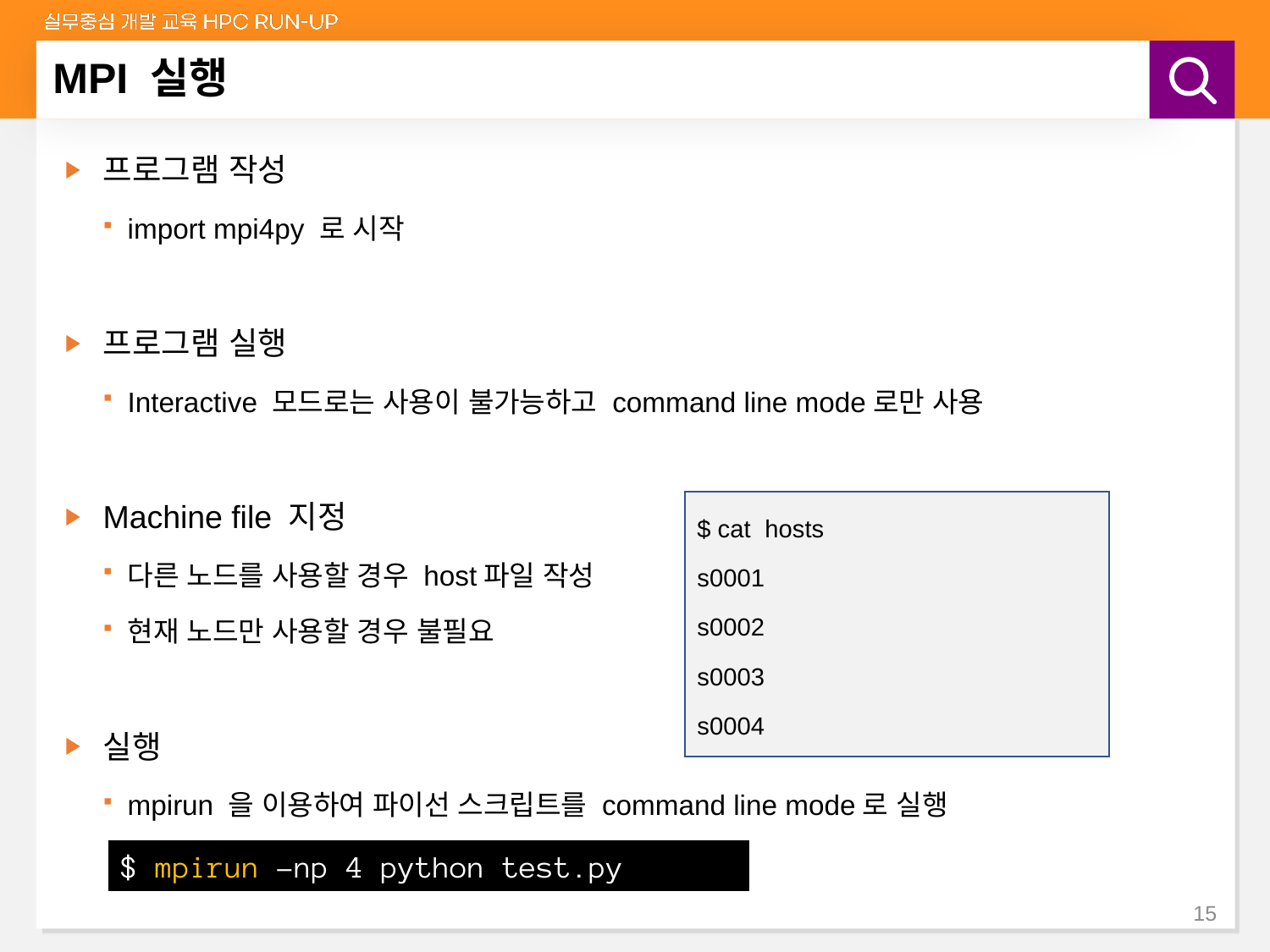

# MPI 실행
프로그램 작성
import mpi4py 로 시작

프로그램 실행
Interactive 모드로는 사용이 불가능하고 command line mode로만 사용

Machine file 지정
다른 노드를 사용할 경우 host파일 작성
현재 노드만 사용할 경우 불필요

실행
mpirun 을 이용하여 파이선 스크립트를 command line mode로 실행
$ cat  hosts
s0001
s0002
s0003
s0004
$ mpirun -np 4 python test.py
15